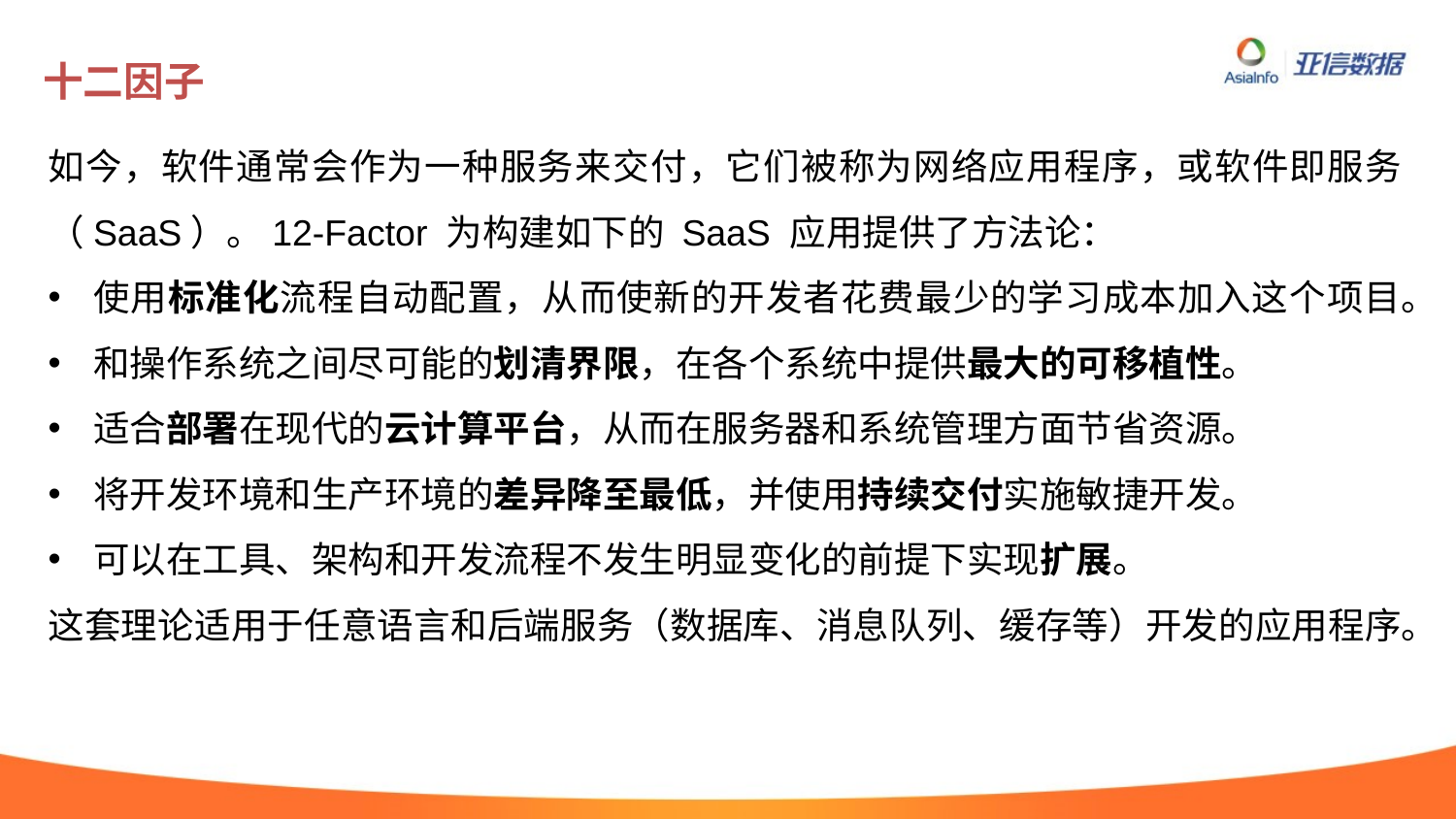

# 十二因子
如今，软件通常会作为一种服务来交付，它们被称为网络应用程序，或软件即服务（SaaS）。12-Factor 为构建如下的 SaaS 应用提供了方法论：
使用标准化流程自动配置，从而使新的开发者花费最少的学习成本加入这个项目。
和操作系统之间尽可能的划清界限，在各个系统中提供最大的可移植性。
适合部署在现代的云计算平台，从而在服务器和系统管理方面节省资源。
将开发环境和生产环境的差异降至最低，并使用持续交付实施敏捷开发。
可以在工具、架构和开发流程不发生明显变化的前提下实现扩展。
这套理论适用于任意语言和后端服务（数据库、消息队列、缓存等）开发的应用程序。